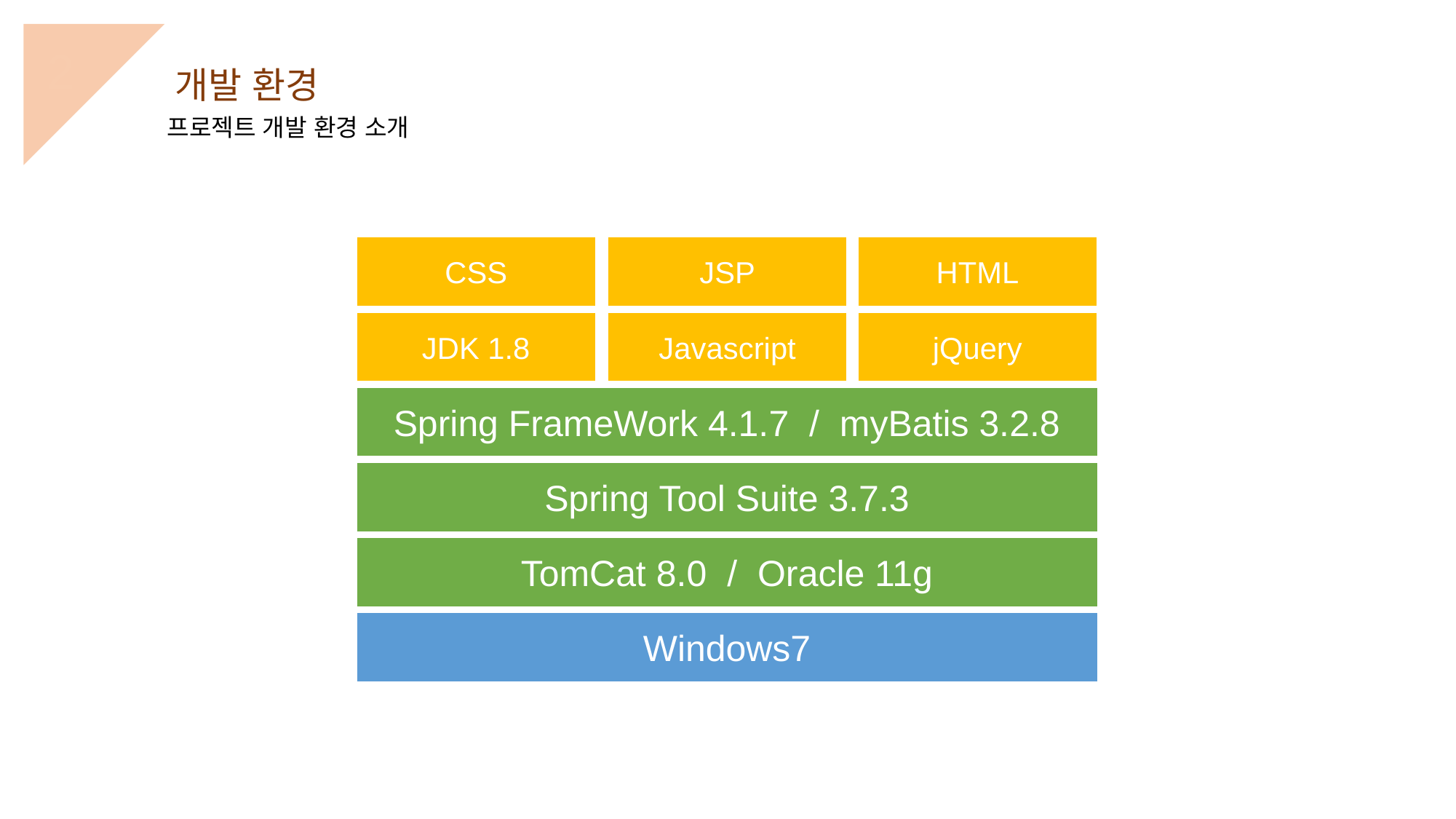

2
개발 환경
프로젝트 개발 환경 소개
CSS
JSP
HTML
JDK 1.8
Javascript
jQuery
Spring FrameWork 4.1.7  /  myBatis 3.2.8
Spring Tool Suite 3.7.3
TomCat 8.0  /  Oracle 11g
Windows7